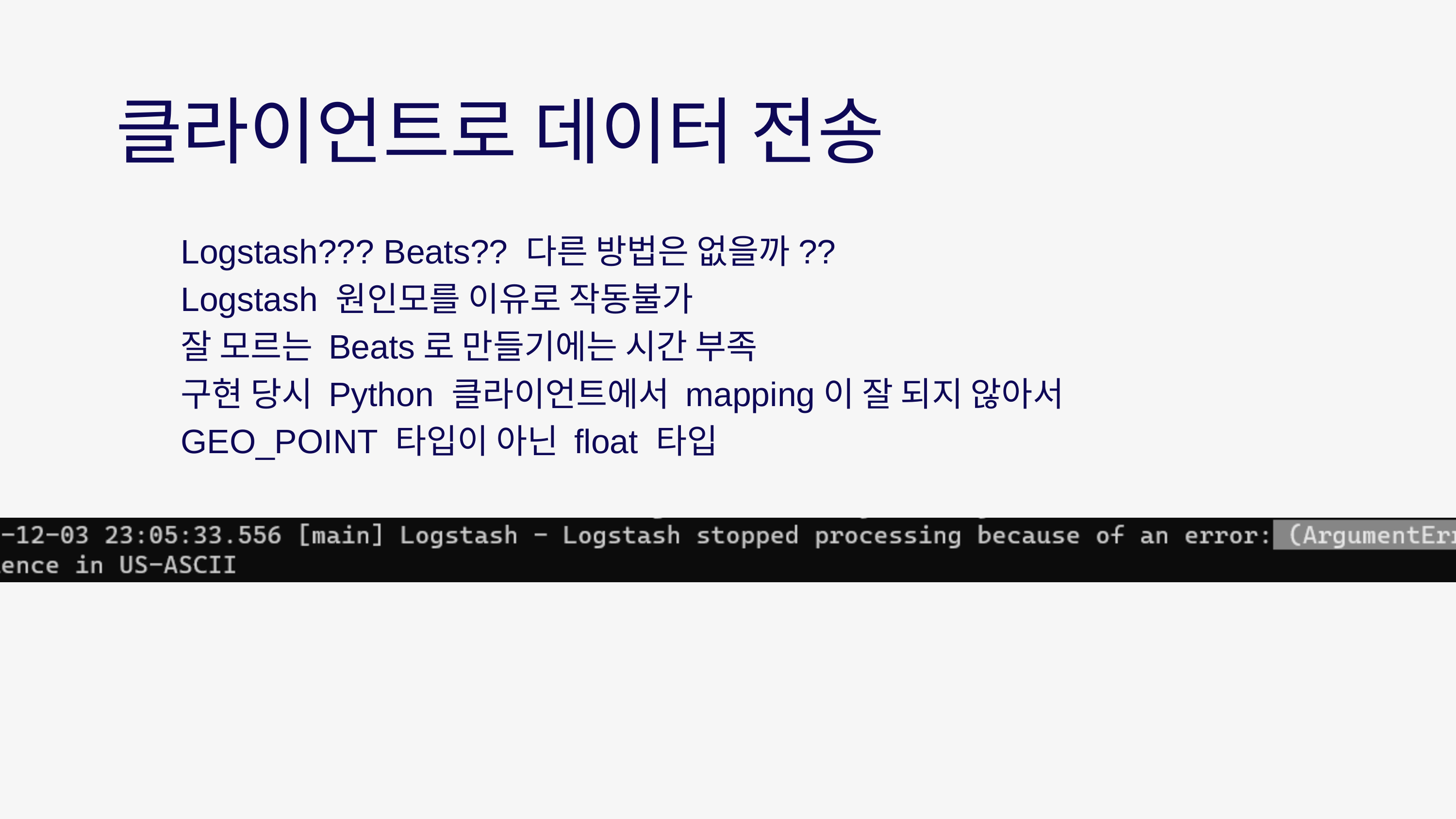

클라이언트로 데이터 전송
Logstash??? Beats?? 다른 방법은 없을까??
Logstash 원인모를 이유로 작동불가
잘 모르는 Beats로 만들기에는 시간 부족
구현 당시 Python 클라이언트에서 mapping이 잘 되지 않아서 GEO_POINT 타입이 아닌 float 타입